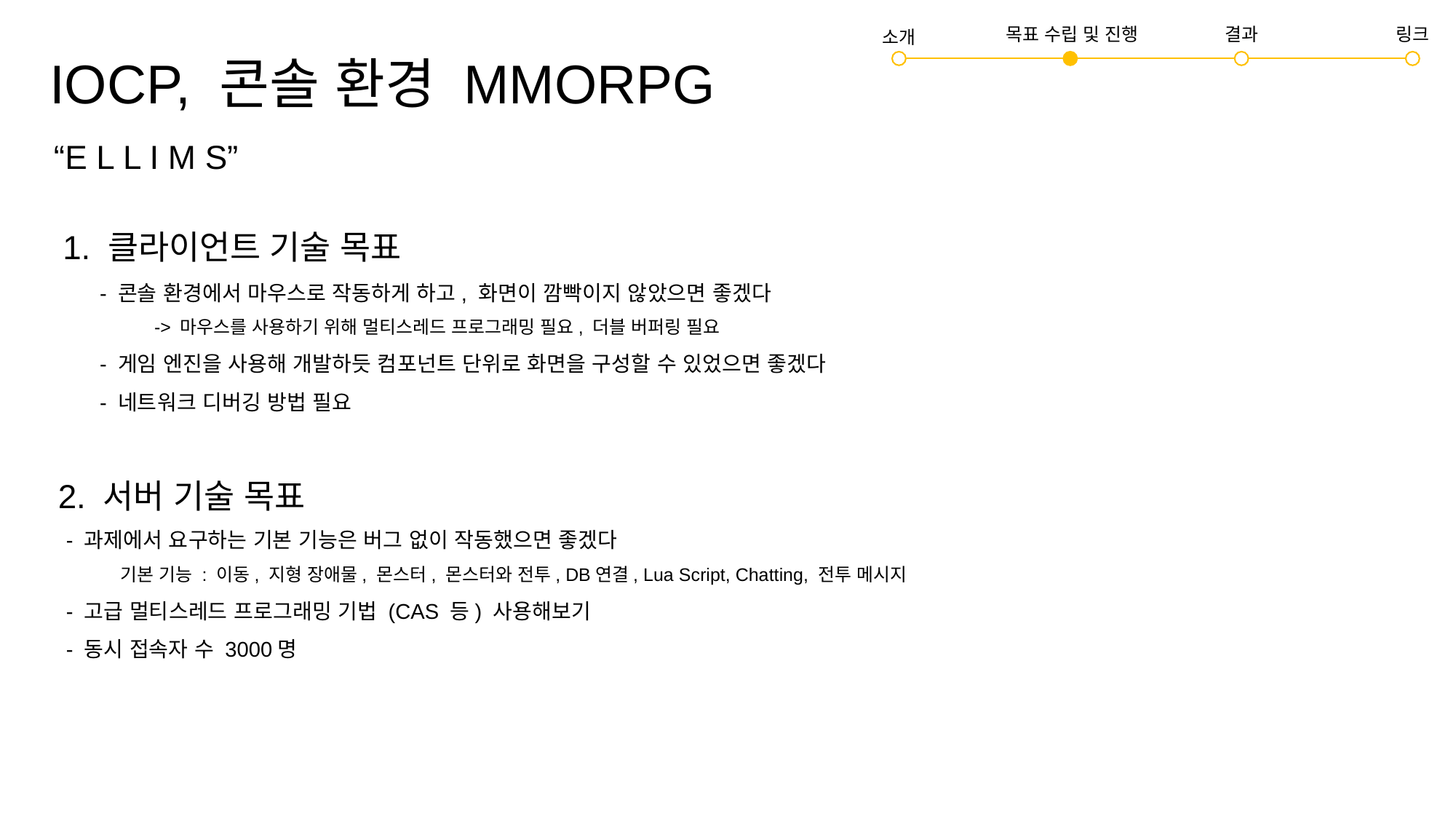

# IOCP, 콘솔 환경 MMORPG
링크
결과
목표 수립 및 진행
소개

“E L L I M S”
1. 클라이언트 기술 목표
- 콘솔 환경에서 마우스로 작동하게 하고, 화면이 깜빡이지 않았으면 좋겠다
-> 마우스를 사용하기 위해 멀티스레드 프로그래밍 필요, 더블 버퍼링 필요
- 게임 엔진을 사용해 개발하듯 컴포넌트 단위로 화면을 구성할 수 있었으면 좋겠다
- 네트워크 디버깅 방법 필요
2. 서버 기술 목표
- 과제에서 요구하는 기본 기능은 버그 없이 작동했으면 좋겠다
기본 기능 : 이동, 지형 장애물, 몬스터, 몬스터와 전투, DB연결, Lua Script, Chatting, 전투 메시지
- 고급 멀티스레드 프로그래밍 기법 (CAS 등) 사용해보기
- 동시 접속자 수 3000명